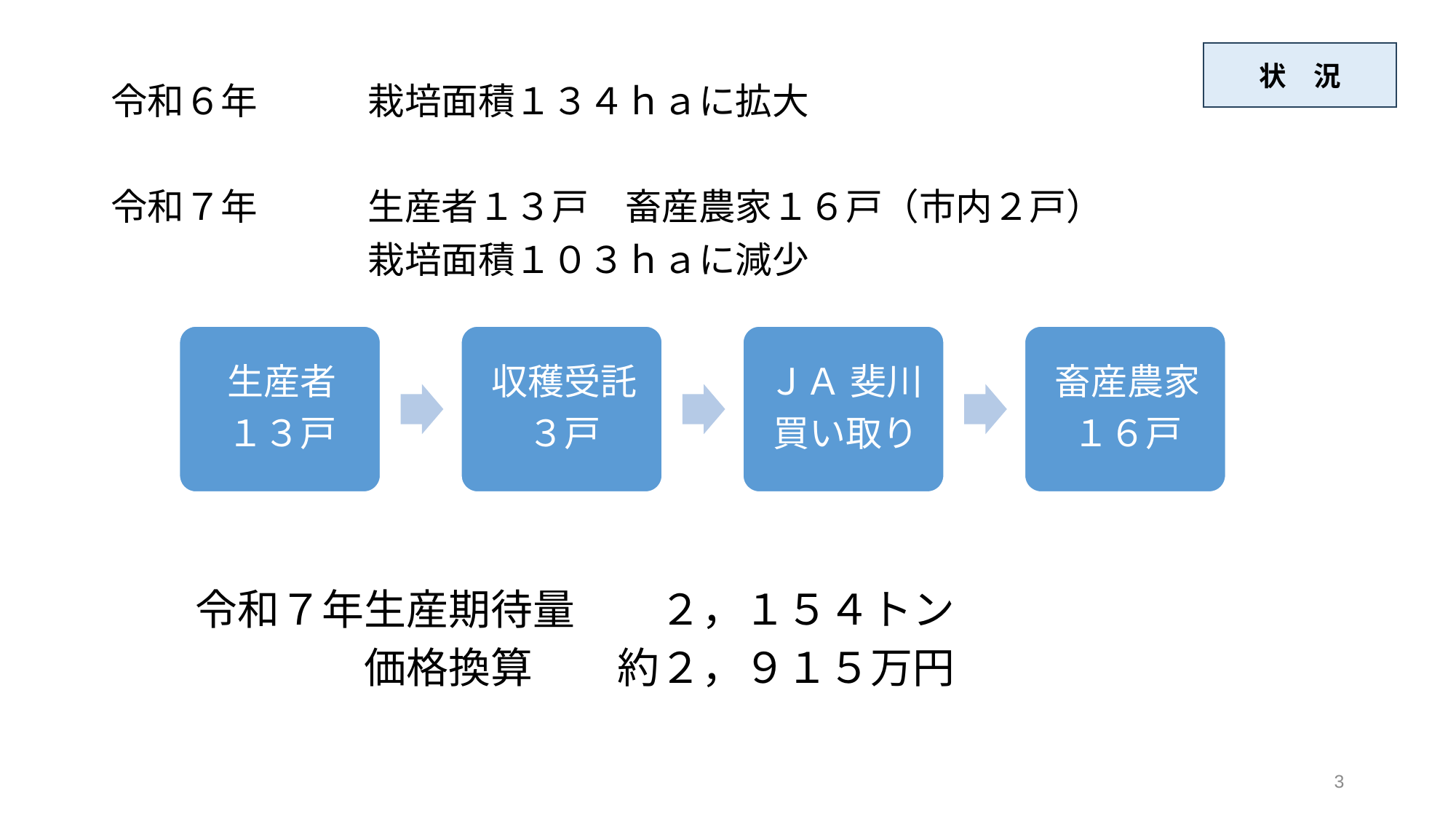

状　況
令和６年　　　栽培面積１３４ｈａに拡大

令和７年　　　生産者１３戸　畜産農家１６戸（市内２戸）
　　　　　　　栽培面積１０３ｈａに減少

　　令和７年生産期待量　　２，１５４トン
　　　　　　価格換算　　約２，９１５万円
生産者
１３戸

収穫受託
３戸

ＪＡ 斐川
買い取り

畜産農家
１６戸
3